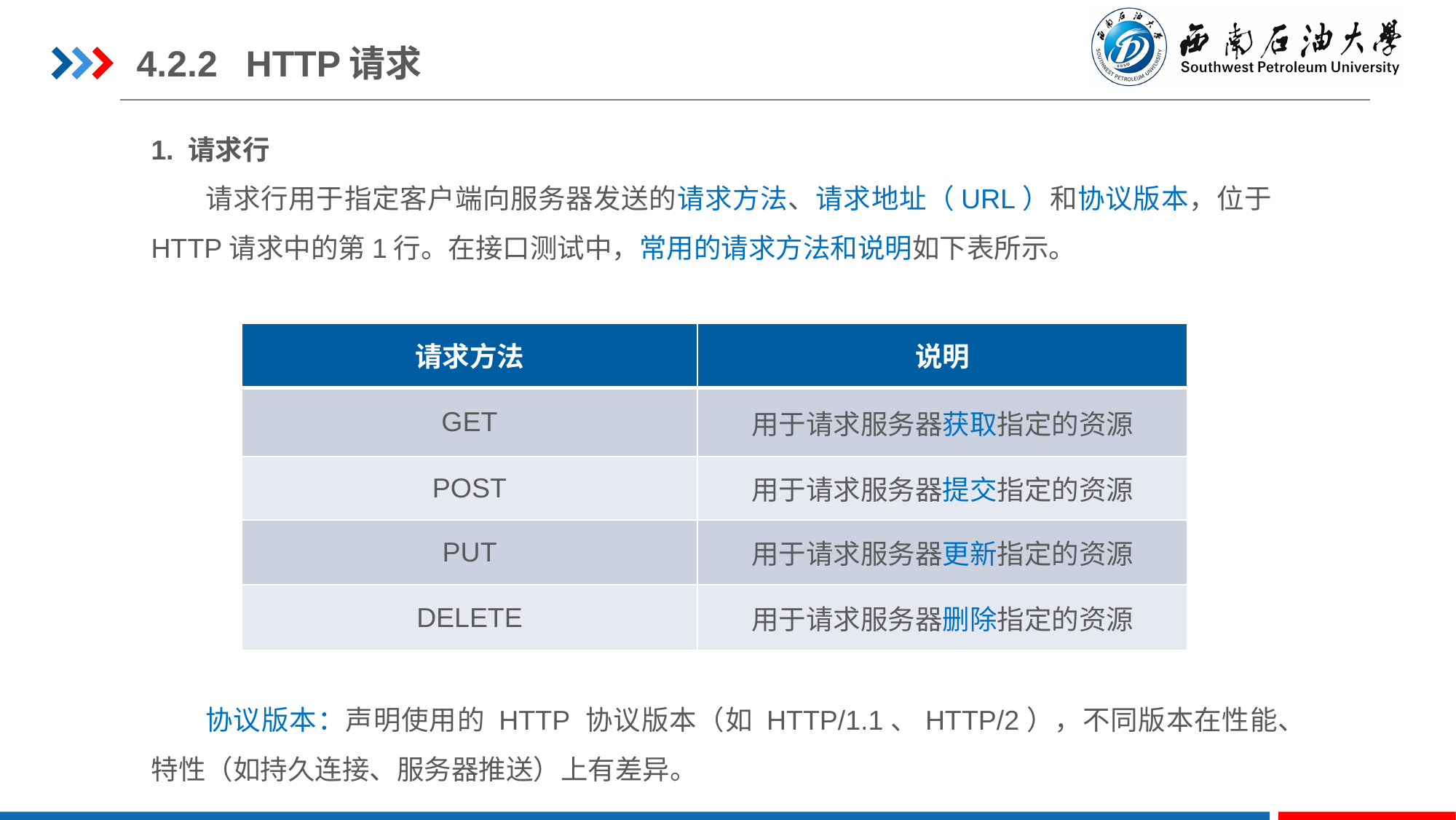

4.2.2	HTTP请求
1. 请求行
请求行用于指定客户端向服务器发送的请求方法、请求地址（URL）和协议版本，位于HTTP请求中的第1行。在接口测试中，常用的请求方法和说明如下表所示。
| 请求方法 | 说明 |
| --- | --- |
| GET | 用于请求服务器获取指定的资源 |
| POST | 用于请求服务器提交指定的资源 |
| PUT | 用于请求服务器更新指定的资源 |
| DELETE | 用于请求服务器删除指定的资源 |
协议版本：声明使用的 HTTP 协议版本（如 HTTP/1.1、HTTP/2），不同版本在性能、特性（如持久连接、服务器推送）上有差异。